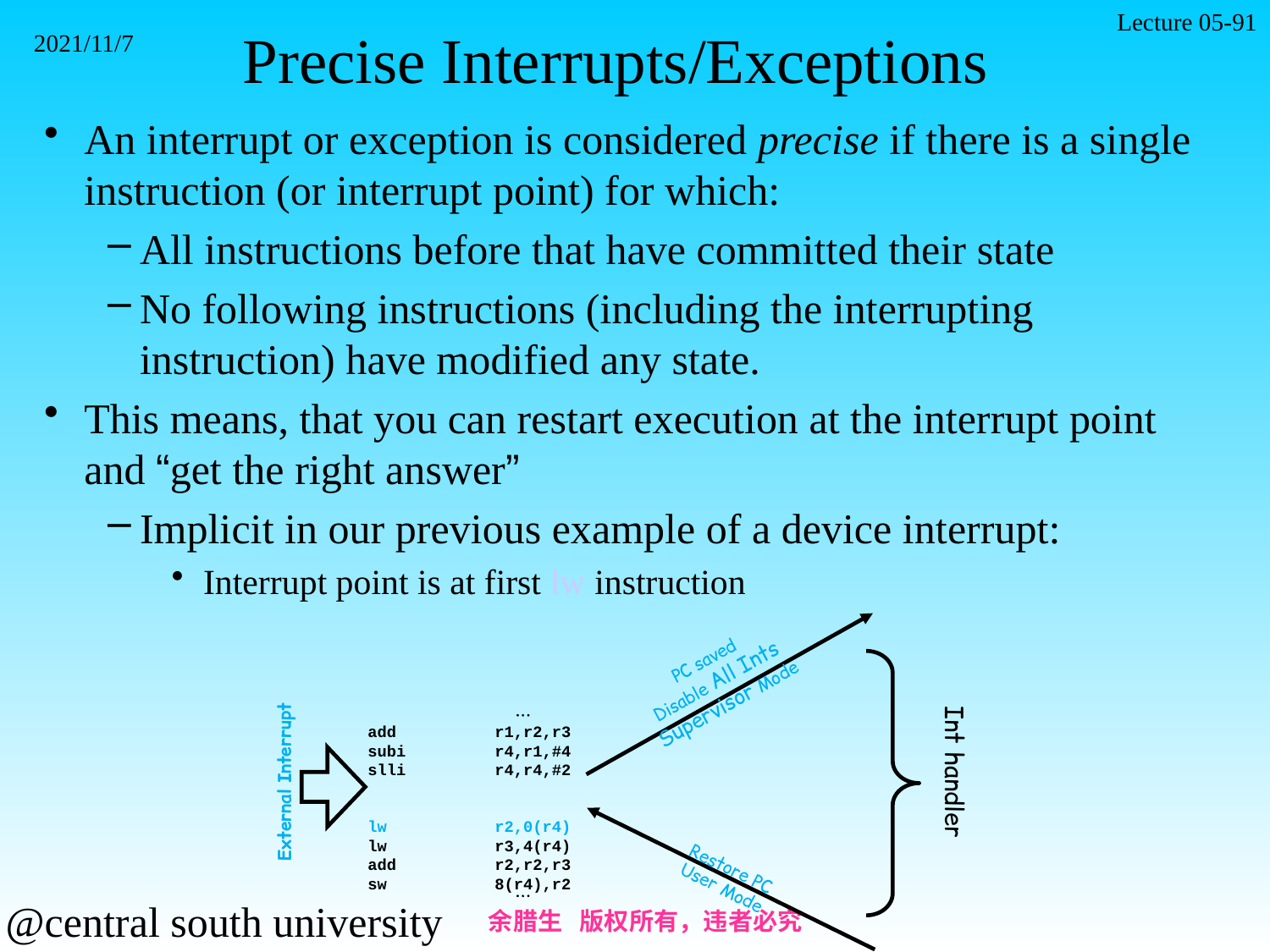

# Precise Interrupts/Exceptions
Lecture 05-91
2021/11/7
An interrupt or exception is considered precise if there is a single instruction (or interrupt point) for which:
All instructions before that have committed their state
No following instructions (including the interrupting instruction) have modified any state.
This means, that you can restart execution at the interrupt point and “get the right answer”
Implicit in our previous example of a device interrupt:
Interrupt point is at first lw instruction
PC saved
Disable All Ints
Supervisor Mode

…
add 	r1,r2,r3
subi 	r4,r1,#4
slli 	r4,r4,#2

lw	r2,0(r4)
lw	r3,4(r4)
add	r2,r2,r3
sw	8(r4),r2
…

Int handler
External Interrupt
Restore PC
User Mode

余腊生   版权所有，违者必究